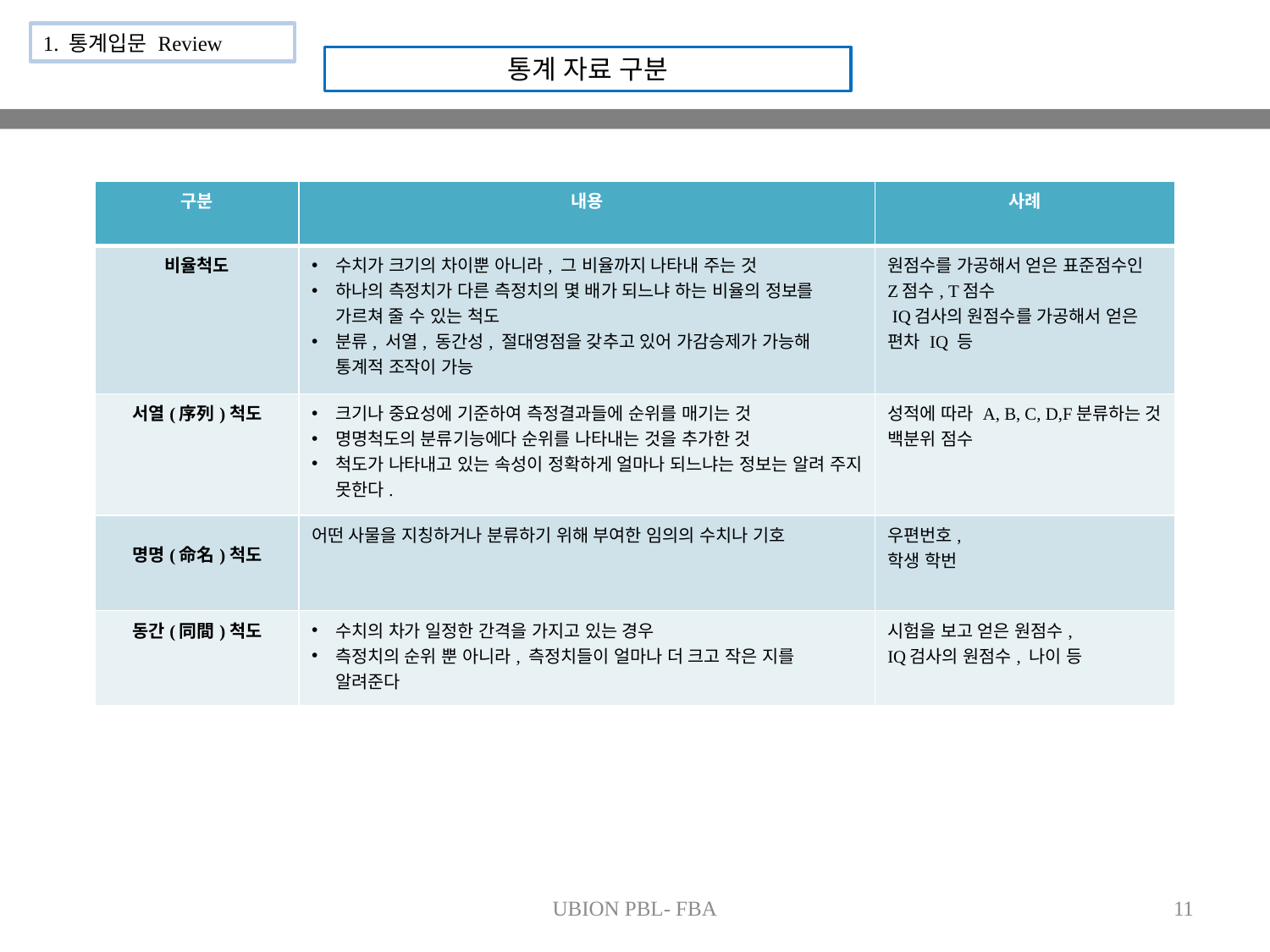

1. 통계입문 Review
통계 자료 구분

| 구분 | 내용 | 사례 |
| --- | --- | --- |
| 비율척도 | 수치가 크기의 차이뿐 아니라, 그 비율까지 나타내 주는 것 하나의 측정치가 다른 측정치의 몇 배가 되느냐 하는 비율의 정보를 가르쳐 줄 수 있는 척도 분류, 서열, 동간성, 절대영점을 갖추고 있어 가감승제가 가능해 통계적 조작이 가능 | 원점수를 가공해서 얻은 표준점수인 Z점수, T점수 IQ검사의 원점수를 가공해서 얻은 편차 IQ 등 |
| 서열(序列)척도 | 크기나 중요성에 기준하여 측정결과들에 순위를 매기는 것 명명척도의 분류기능에다 순위를 나타내는 것을 추가한 것 척도가 나타내고 있는 속성이 정확하게 얼마나 되느냐는 정보는 알려 주지 못한다. | 성적에 따라 A, B, C, D,F분류하는 것 백분위 점수 |
| 명명(命名)척도 | 어떤 사물을 지칭하거나 분류하기 위해 부여한 임의의 수치나 기호 | 우편번호, 학생 학번 |
| 동간(同間)척도 | 수치의 차가 일정한 간격을 가지고 있는 경우 측정치의 순위 뿐 아니라, 측정치들이 얼마나 더 크고 작은 지를 알려준다 | 시험을 보고 얻은 원점수, IQ검사의 원점수, 나이 등 |
UBION PBL- FBA
11